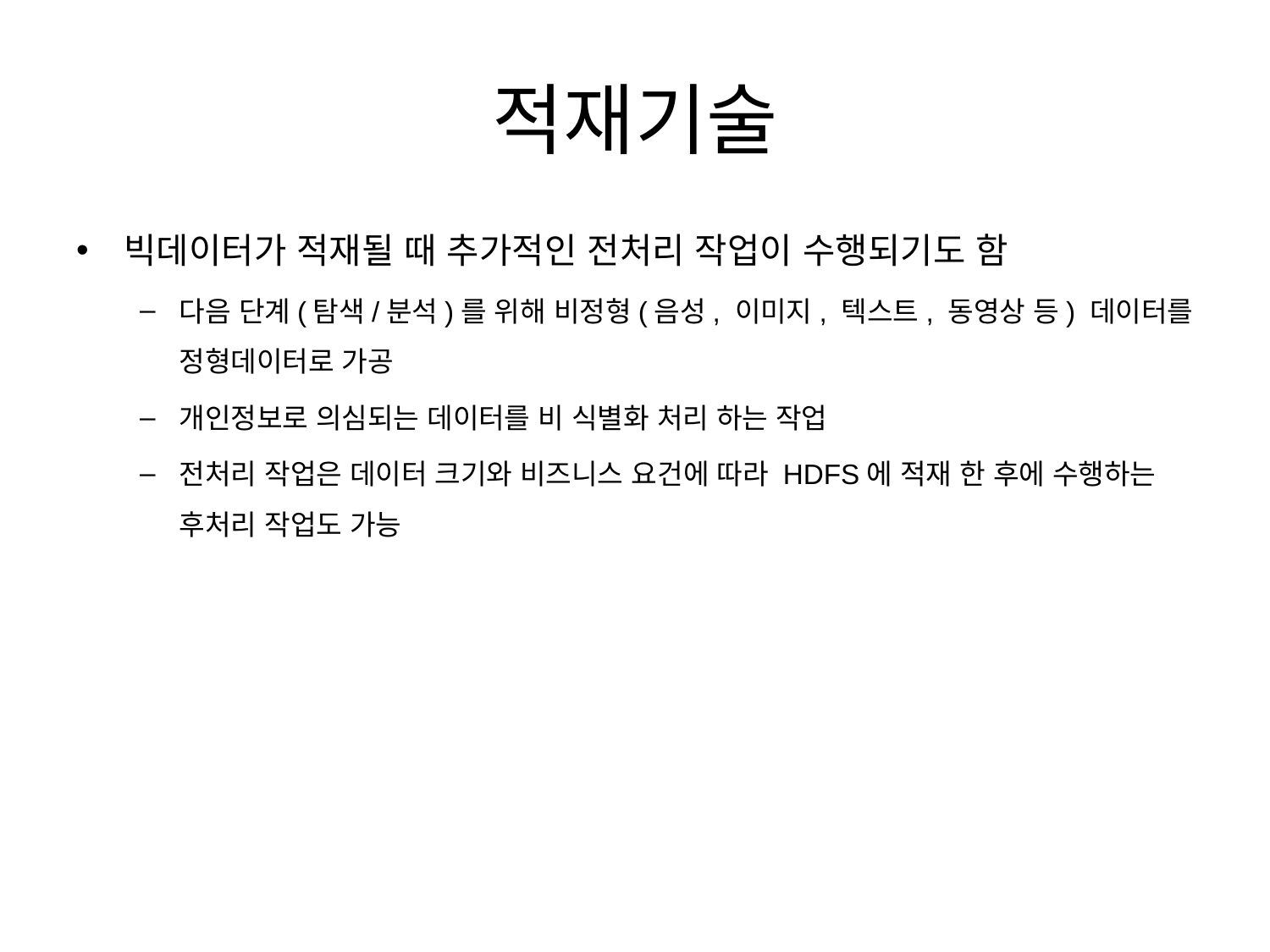

# 적재기술
빅데이터가 적재될 때 추가적인 전처리 작업이 수행되기도 함
다음 단계(탐색/분석)를 위해 비정형(음성, 이미지, 텍스트, 동영상 등) 데이터를 정형데이터로 가공
개인정보로 의심되는 데이터를 비 식별화 처리 하는 작업
전처리 작업은 데이터 크기와 비즈니스 요건에 따라 HDFS에 적재 한 후에 수행하는 후처리 작업도 가능